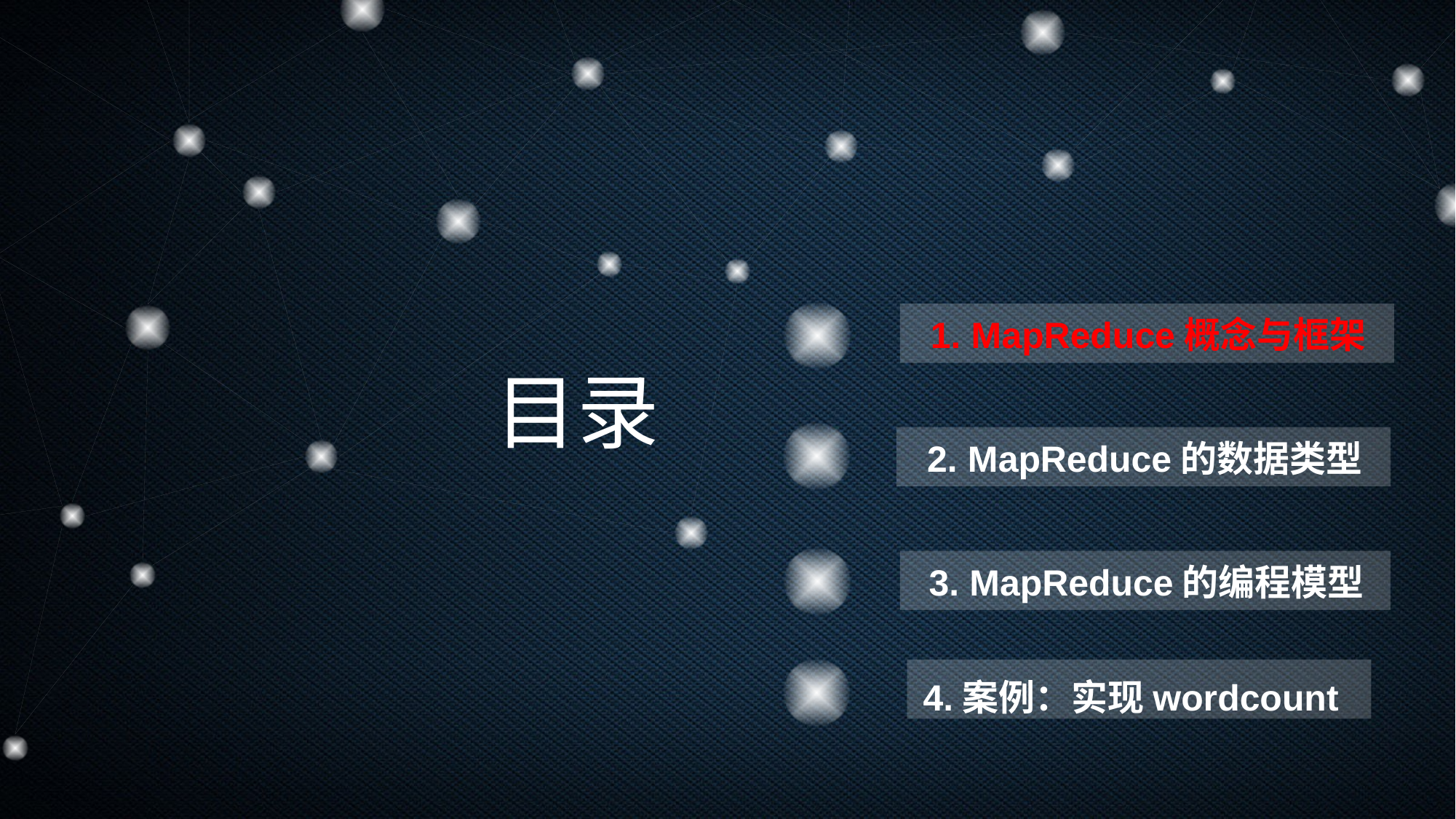

1. MapReduce概念与框架

目录

2. MapReduce的数据类型

3. MapReduce的编程模型

4.案例：实现wordcount